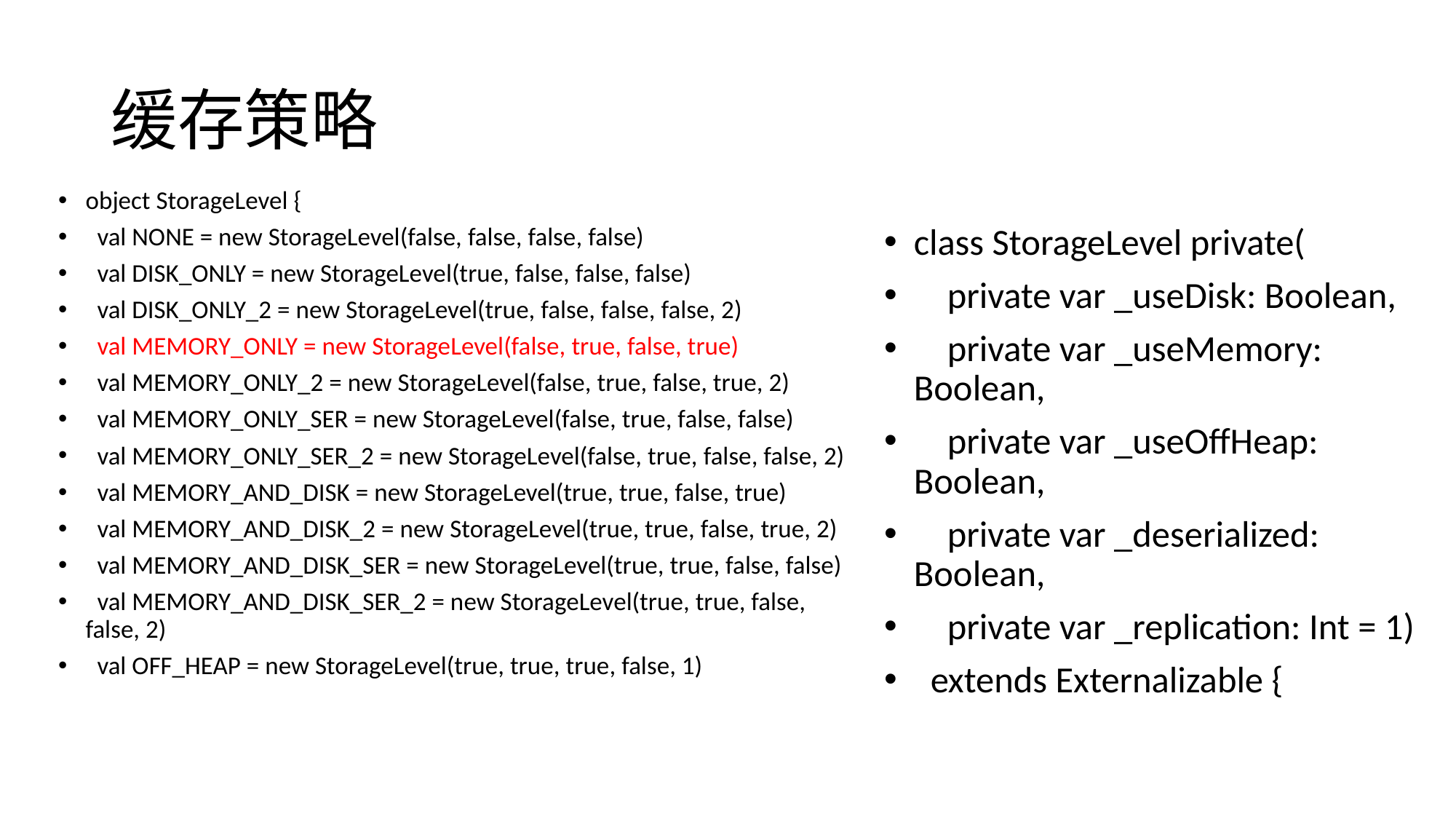

# 缓存策略
object StorageLevel {
  val NONE = new StorageLevel(false, false, false, false)
  val DISK_ONLY = new StorageLevel(true, false, false, false)
  val DISK_ONLY_2 = new StorageLevel(true, false, false, false, 2)
  val MEMORY_ONLY = new StorageLevel(false, true, false, true)
  val MEMORY_ONLY_2 = new StorageLevel(false, true, false, true, 2)
  val MEMORY_ONLY_SER = new StorageLevel(false, true, false, false)
  val MEMORY_ONLY_SER_2 = new StorageLevel(false, true, false, false, 2)
  val MEMORY_AND_DISK = new StorageLevel(true, true, false, true)
  val MEMORY_AND_DISK_2 = new StorageLevel(true, true, false, true, 2)
  val MEMORY_AND_DISK_SER = new StorageLevel(true, true, false, false)
  val MEMORY_AND_DISK_SER_2 = new StorageLevel(true, true, false, false, 2)
  val OFF_HEAP = new StorageLevel(true, true, true, false, 1)
class StorageLevel private(
    private var _useDisk: Boolean,
    private var _useMemory: Boolean,
    private var _useOffHeap: Boolean,
    private var _deserialized: Boolean,
    private var _replication: Int = 1)
  extends Externalizable {